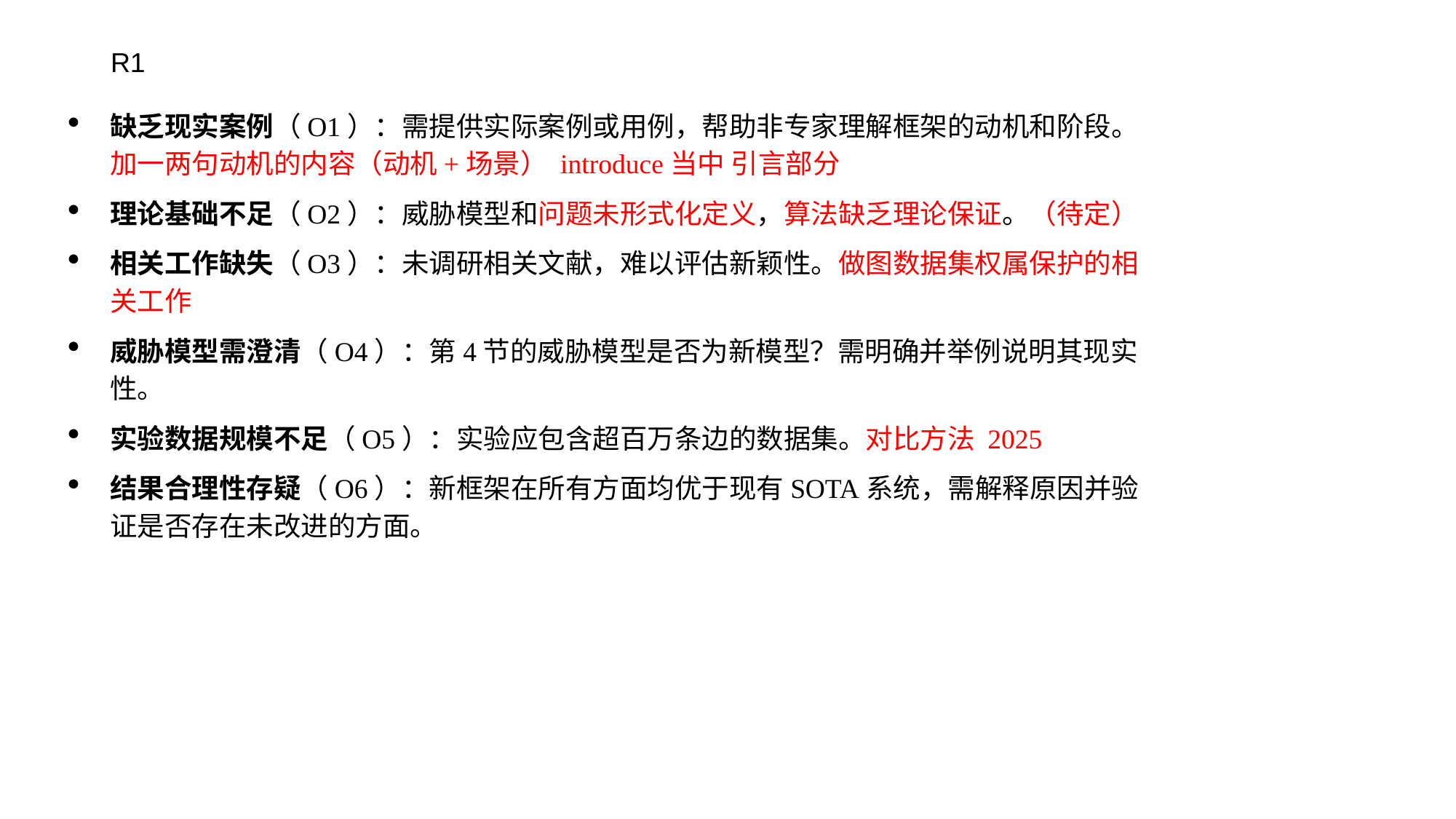

R1
缺乏现实案例（O1）：需提供实际案例或用例，帮助非专家理解框架的动机和阶段。 加一两句动机的内容（动机+场景） introduce当中 引言部分
理论基础不足（O2）：威胁模型和问题未形式化定义，算法缺乏理论保证。（待定）
相关工作缺失（O3）：未调研相关文献，难以评估新颖性。做图数据集权属保护的相关工作
威胁模型需澄清（O4）：第4节的威胁模型是否为新模型？需明确并举例说明其现实性。
实验数据规模不足（O5）：实验应包含超百万条边的数据集。对比方法 2025
结果合理性存疑（O6）：新框架在所有方面均优于现有SOTA系统，需解释原因并验证是否存在未改进的方面。